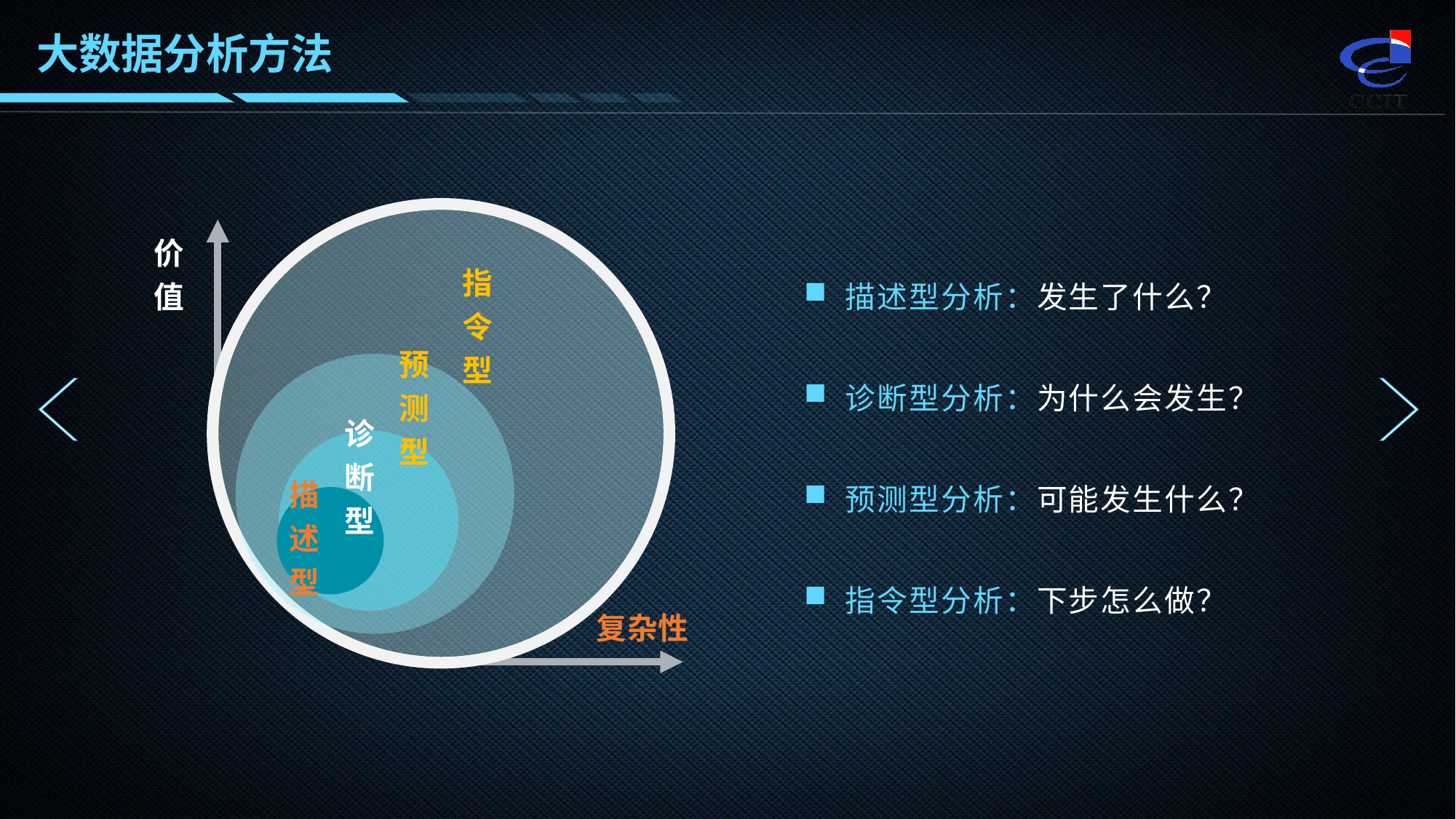

大数据分析方法

价值
指令型
预测型

诊断型

描述型

复杂性
描述型分析：发生了什么？
诊断型分析：为什么会发生？
预测型分析：可能发生什么？
指令型分析：下步怎么做？